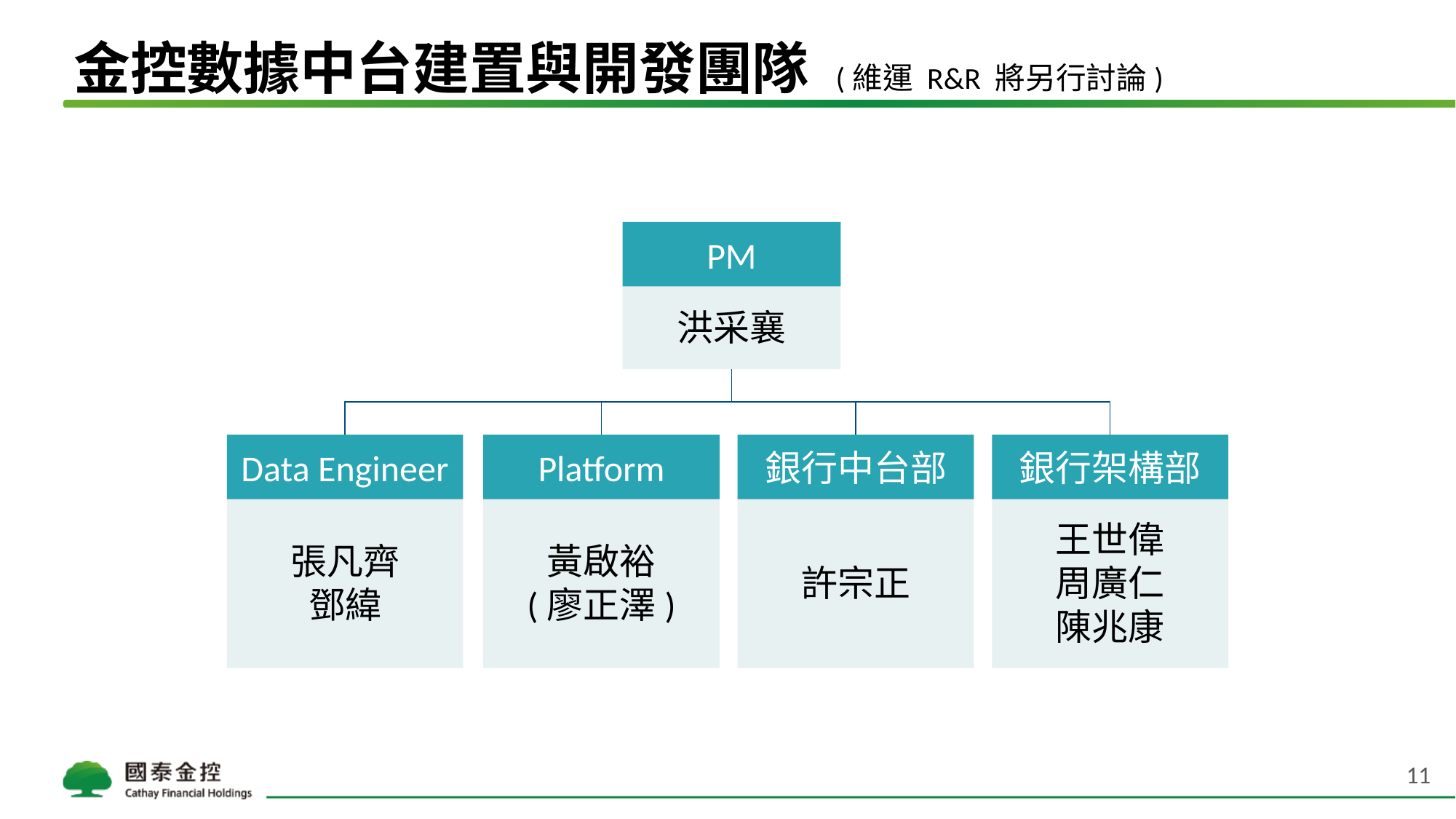

# 金控數據中台建置與開發團隊 (維運 R&R 將另行討論)
PM
洪采襄
Data Engineer
Platform
銀行中台部
銀行架構部
張凡齊
鄧緯
黃啟裕
(廖正澤)
許宗正
王世偉
周廣仁
陳兆康